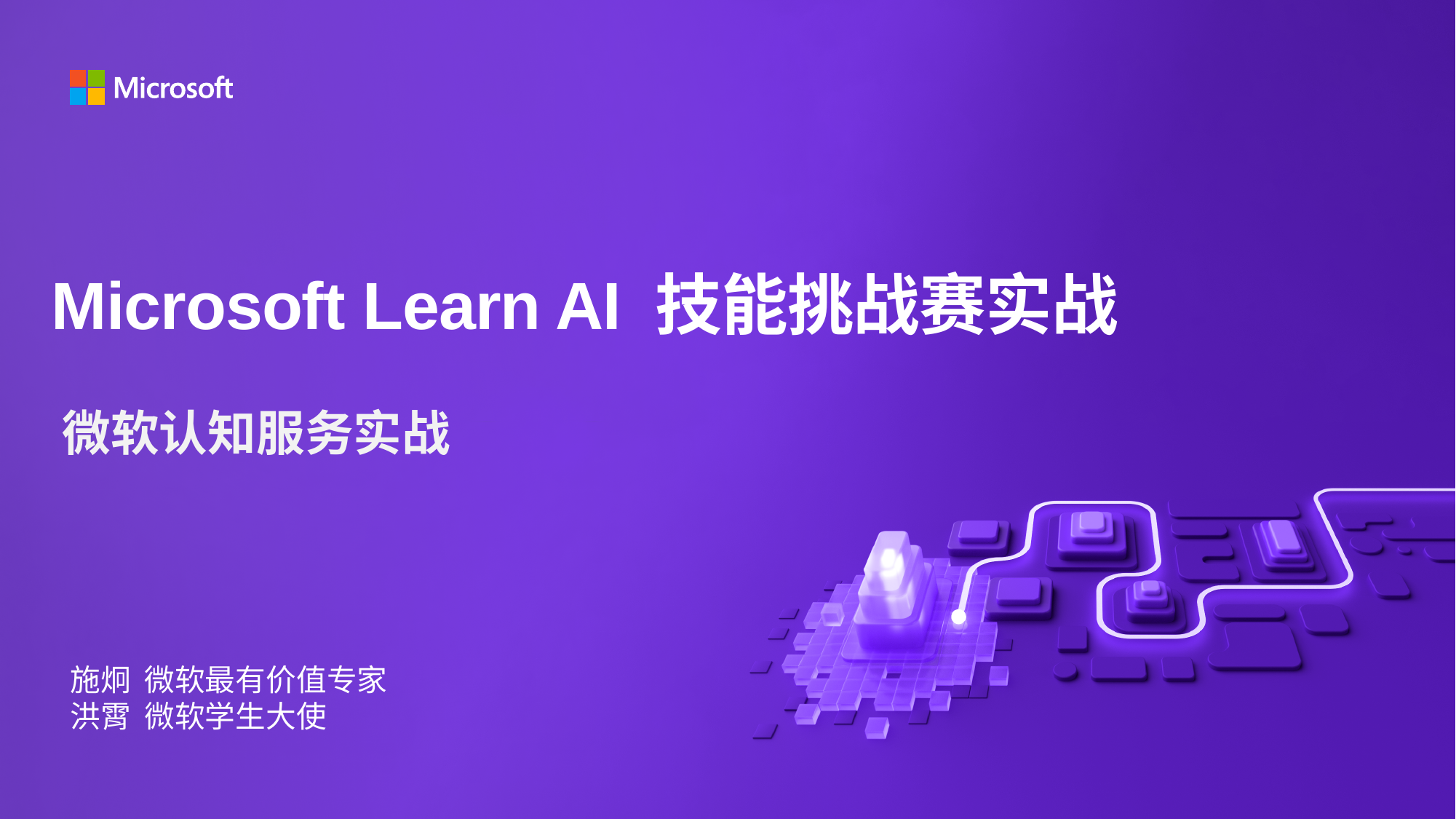

# Microsoft Learn AI 技能挑战赛实战
微软认知服务实战
施炯  微软最有价值专家
洪霄  微软学生大使